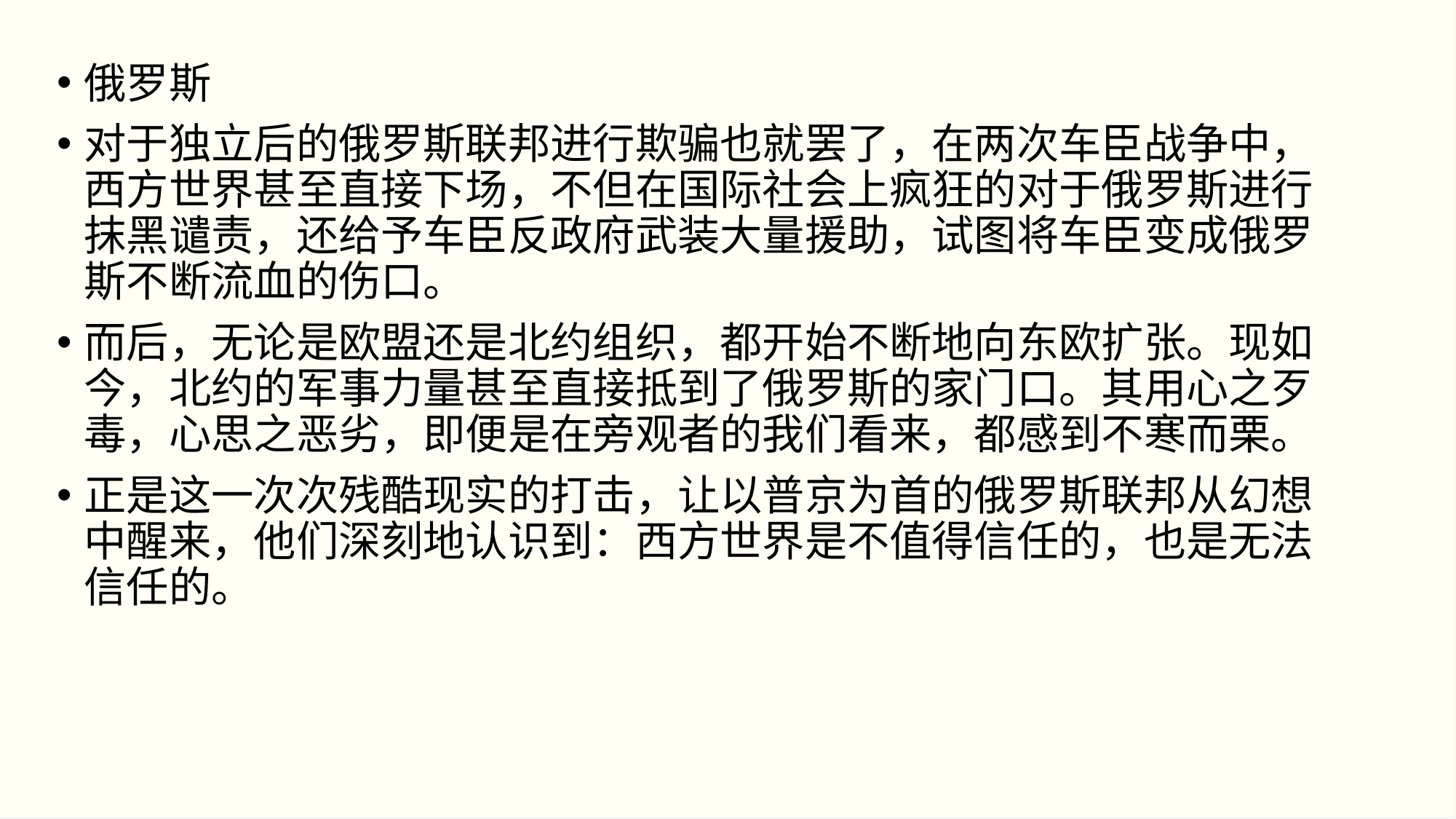

俄罗斯
对于独立后的俄罗斯联邦进行欺骗也就罢了，在两次车臣战争中，西方世界甚至直接下场，不但在国际社会上疯狂的对于俄罗斯进行抹黑谴责，还给予车臣反政府武装大量援助，试图将车臣变成俄罗斯不断流血的伤口。
而后，无论是欧盟还是北约组织，都开始不断地向东欧扩张。现如今，北约的军事力量甚至直接抵到了俄罗斯的家门口。其用心之歹毒，心思之恶劣，即便是在旁观者的我们看来，都感到不寒而栗。
正是这一次次残酷现实的打击，让以普京为首的俄罗斯联邦从幻想中醒来，他们深刻地认识到：西方世界是不值得信任的，也是无法信任的。